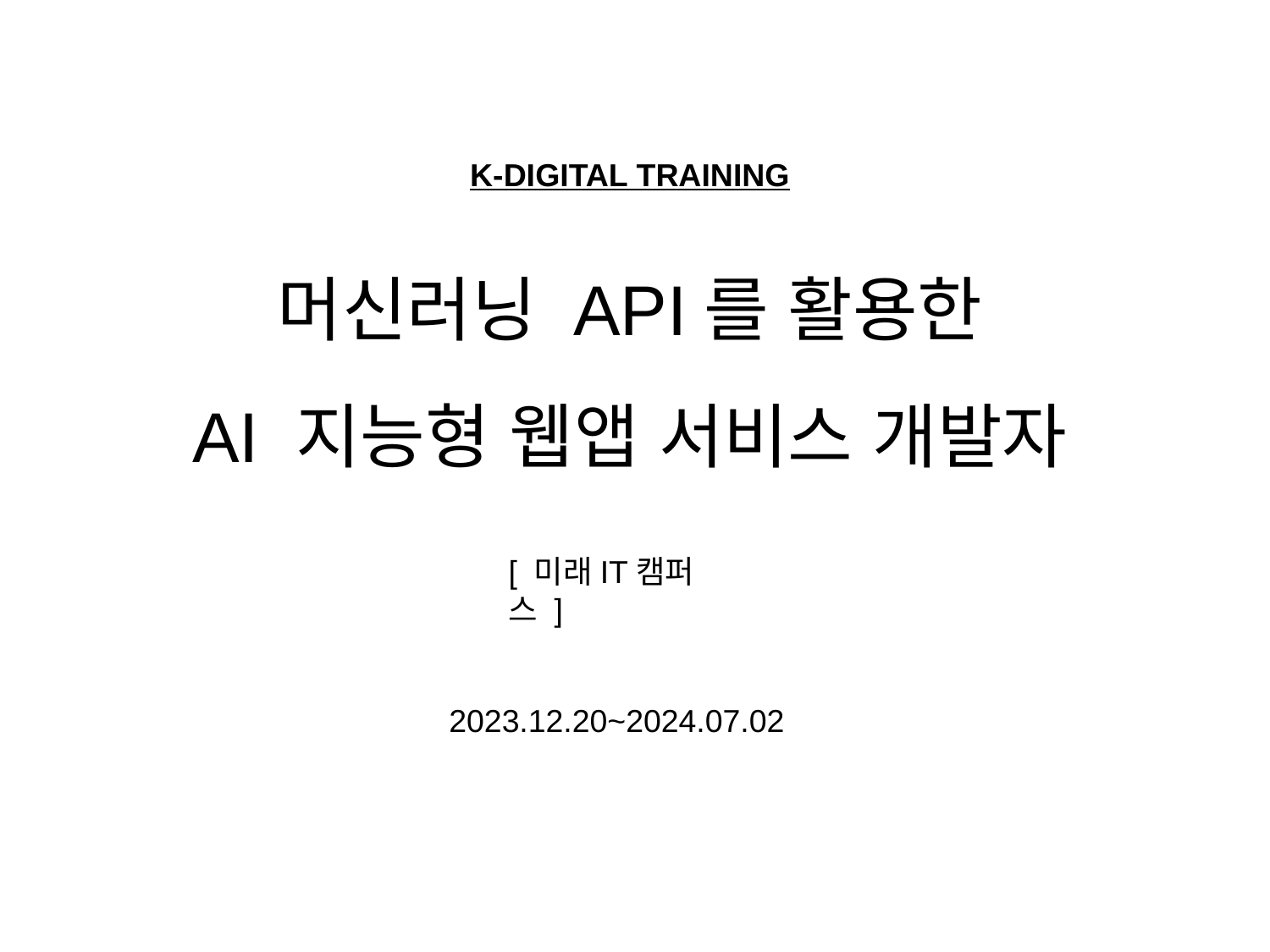

K-DIGITAL TRAINING

머신러닝 API를 활용한
AI 지능형 웹앱 서비스 개발자
[ 미래IT캠퍼스 ]
2023.12.20~2024.07.02